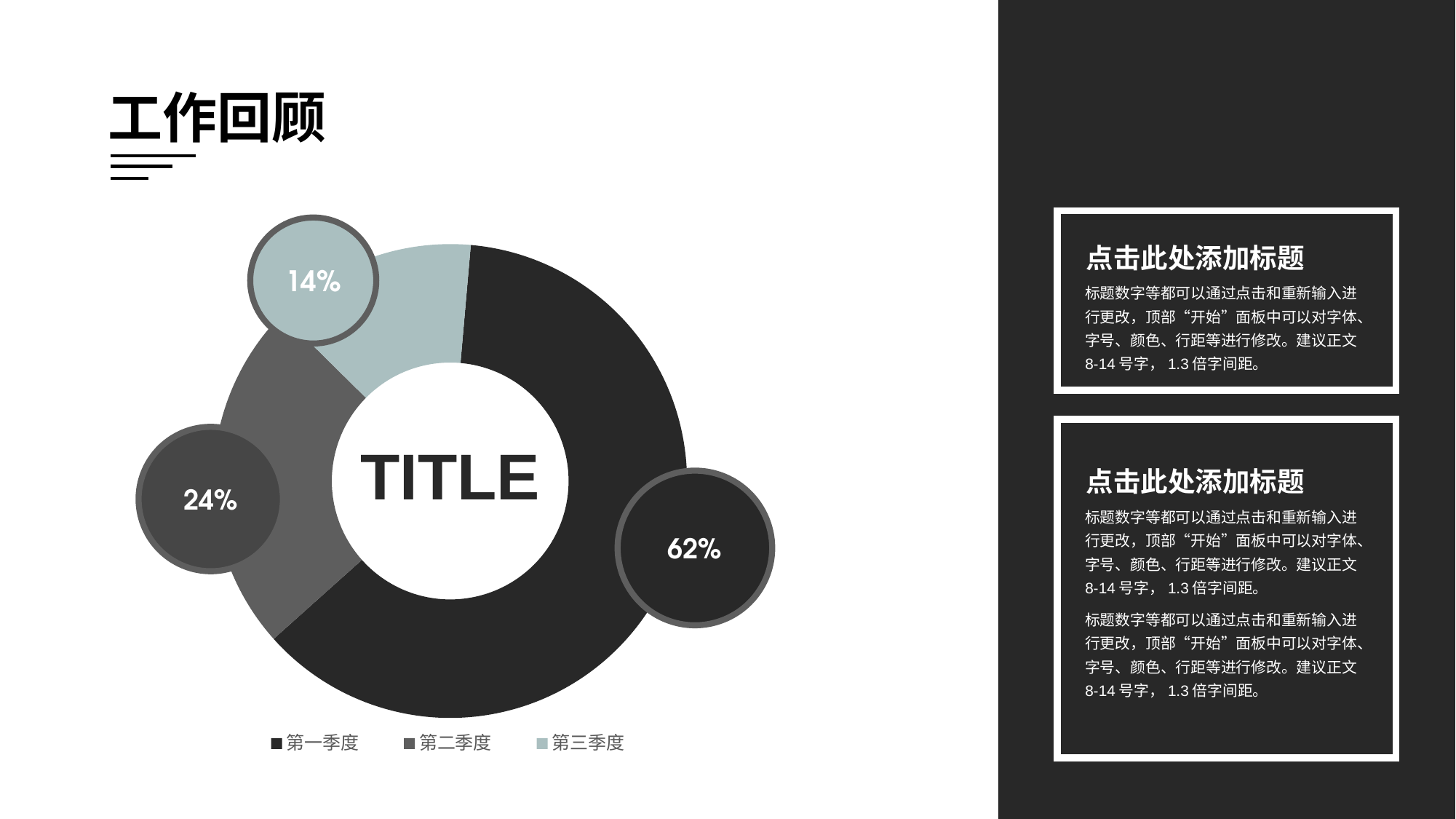

工作回顾

14%
点击此处添加标题

### Chart

| Category | 销售额 |
|---|---|
| 第一季度 | 0.62 |
| 第二季度 | 0.24 |
| 第三季度 | 0.14 |
标题数字等都可以通过点击和重新输入进行更改，顶部“开始”面板中可以对字体、字号、颜色、行距等进行修改。建议正文8-14号字，1.3倍字间距。

24%
TITLE
点击此处添加标题
62%
标题数字等都可以通过点击和重新输入进行更改，顶部“开始”面板中可以对字体、字号、颜色、行距等进行修改。建议正文8-14号字，1.3倍字间距。
标题数字等都可以通过点击和重新输入进行更改，顶部“开始”面板中可以对字体、字号、颜色、行距等进行修改。建议正文8-14号字，1.3倍字间距。